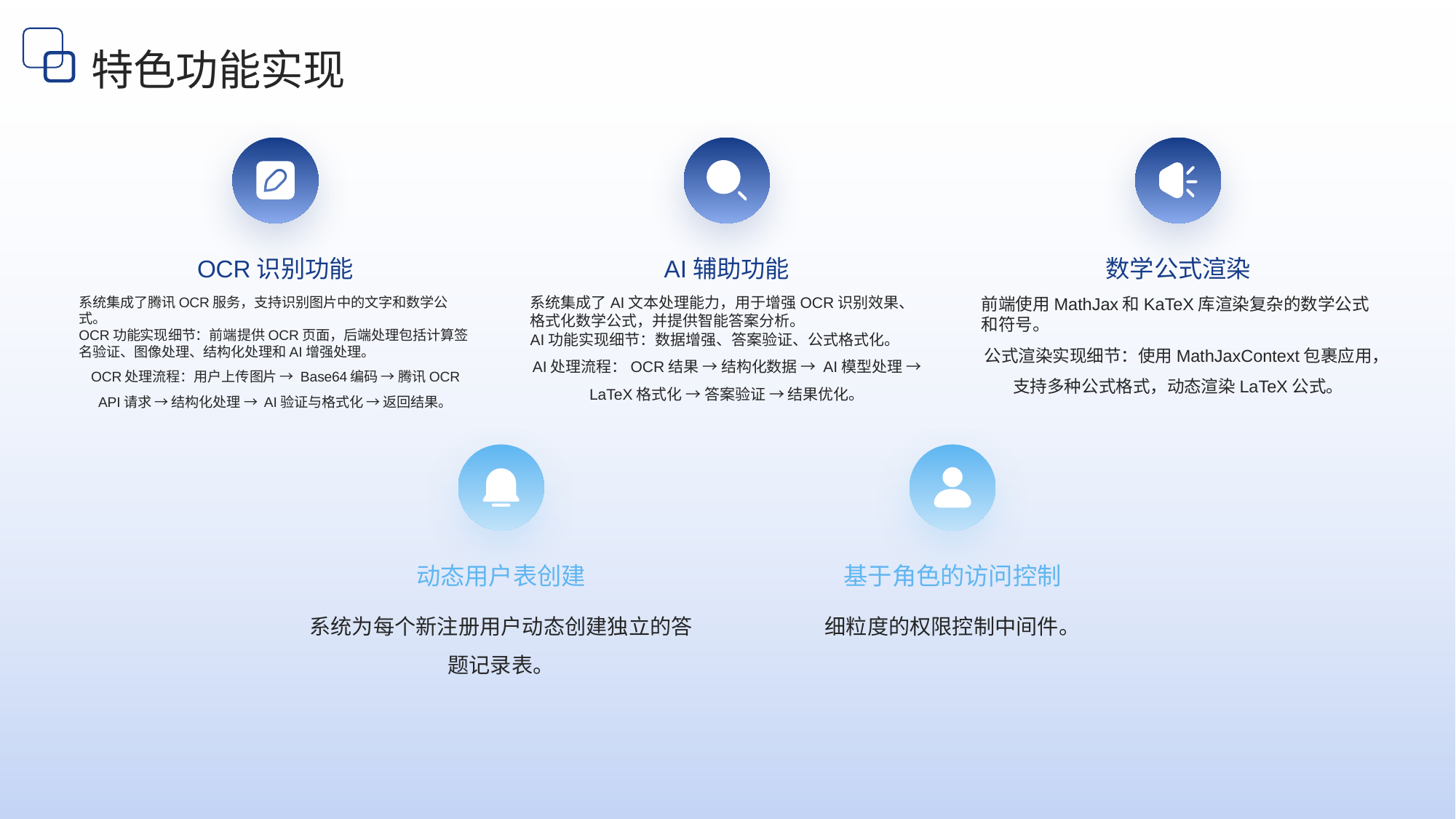

特色功能实现

OCR识别功能
AI辅助功能
数学公式渲染
系统集成了腾讯OCR服务，支持识别图片中的文字和数学公式。
OCR功能实现细节：前端提供OCR页面，后端处理包括计算签名验证、图像处理、结构化处理和AI增强处理。
OCR处理流程：用户上传图片 → Base64编码 → 腾讯OCR API请求 → 结构化处理 → AI验证与格式化 → 返回结果。
系统集成了AI文本处理能力，用于增强OCR识别效果、格式化数学公式，并提供智能答案分析。
AI功能实现细节：数据增强、答案验证、公式格式化。
AI处理流程：OCR结果 → 结构化数据 → AI模型处理 → LaTeX格式化 → 答案验证 → 结果优化。
前端使用MathJax和KaTeX库渲染复杂的数学公式和符号。
公式渲染实现细节：使用MathJaxContext包裹应用，支持多种公式格式，动态渲染LaTeX公式。

动态用户表创建
基于角色的访问控制
系统为每个新注册用户动态创建独立的答题记录表。
细粒度的权限控制中间件。